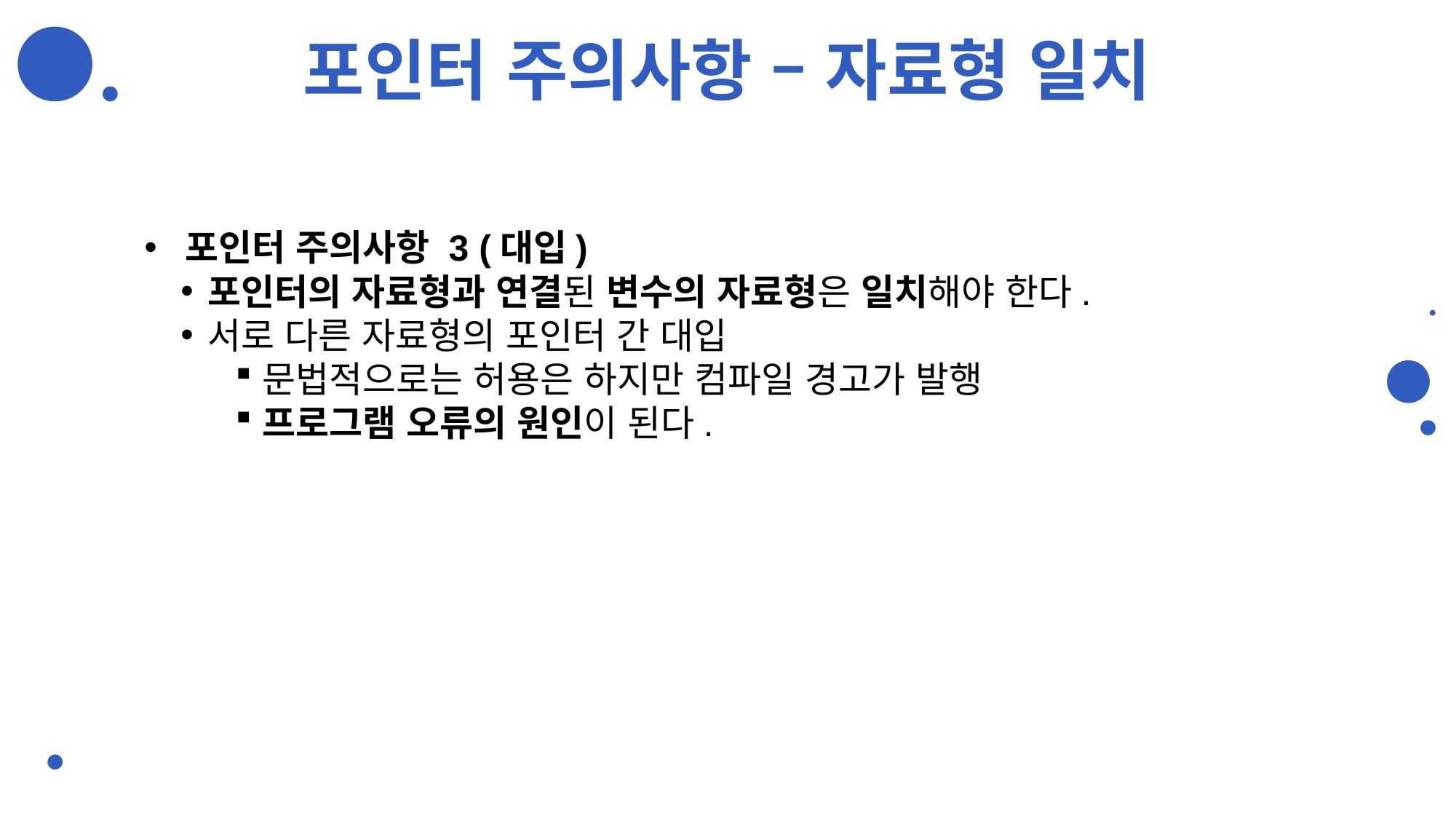

# 포인터 주의사항 – 자료형 일치

포인터 주의사항 3 (대입)
포인터의 자료형과 연결된 변수의 자료형은 일치해야 한다.
서로 다른 자료형의 포인터 간 대입
문법적으로는 허용은 하지만 컴파일 경고가 발행
프로그램 오류의 원인이 된다.